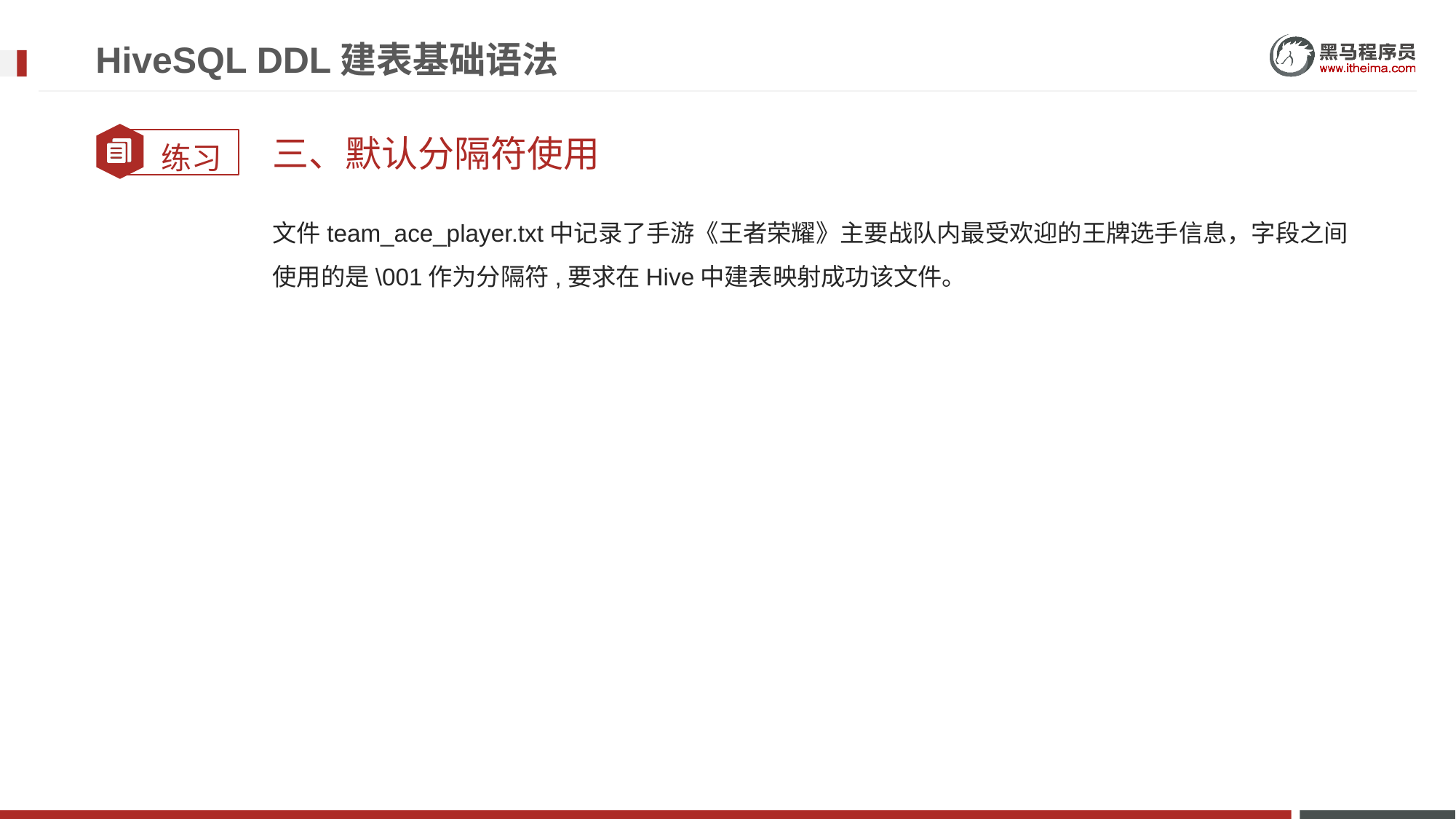

# HiveSQL DDL建表基础语法
三、默认分隔符使用
文件team_ace_player.txt中记录了手游《王者荣耀》主要战队内最受欢迎的王牌选手信息，字段之间使用的是\001作为分隔符,要求在Hive中建表映射成功该文件。